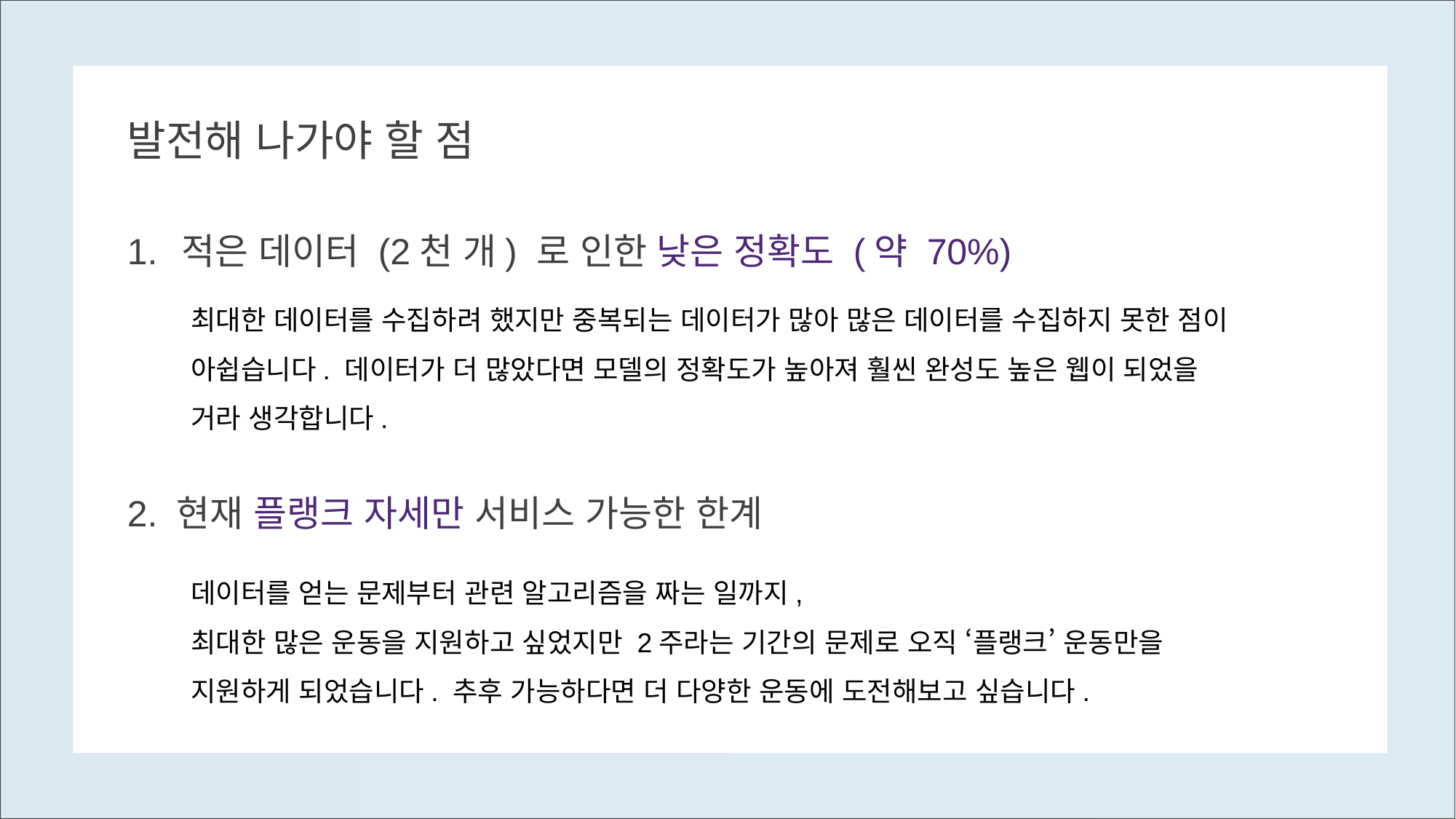

발전해 나가야 할 점
적은 데이터 (2천 개) 로 인한 낮은 정확도 (약 70%)

2. 현재 플랭크 자세만 서비스 가능한 한계
최대한 데이터를 수집하려 했지만 중복되는 데이터가 많아 많은 데이터를 수집하지 못한 점이
아쉽습니다. 데이터가 더 많았다면 모델의 정확도가 높아져 훨씬 완성도 높은 웹이 되었을 거라 생각합니다.
데이터를 얻는 문제부터 관련 알고리즘을 짜는 일까지,
최대한 많은 운동을 지원하고 싶었지만 2주라는 기간의 문제로 오직 ‘플랭크’ 운동만을 지원하게 되었습니다. 추후 가능하다면 더 다양한 운동에 도전해보고 싶습니다.